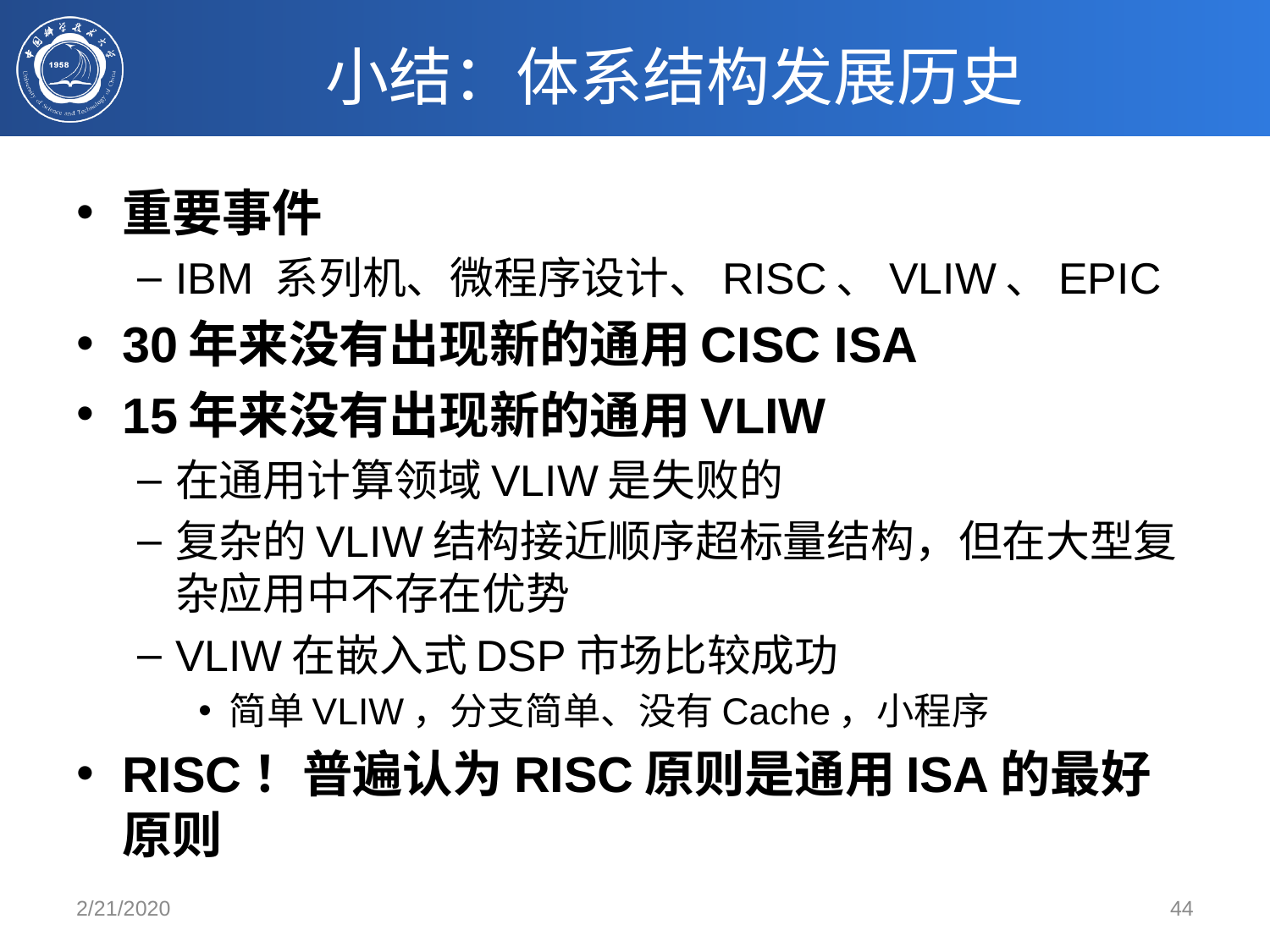

# 小结：体系结构发展历史
重要事件
IBM 系列机、微程序设计、RISC、VLIW、EPIC
30年来没有出现新的通用CISC ISA
15年来没有出现新的通用VLIW
在通用计算领域VLIW是失败的
复杂的VLIW结构接近顺序超标量结构，但在大型复杂应用中不存在优势
VLIW在嵌入式DSP市场比较成功
简单VLIW，分支简单、没有Cache，小程序
RISC！普遍认为RISC原则是通用ISA的最好原则

2/21/2020
44